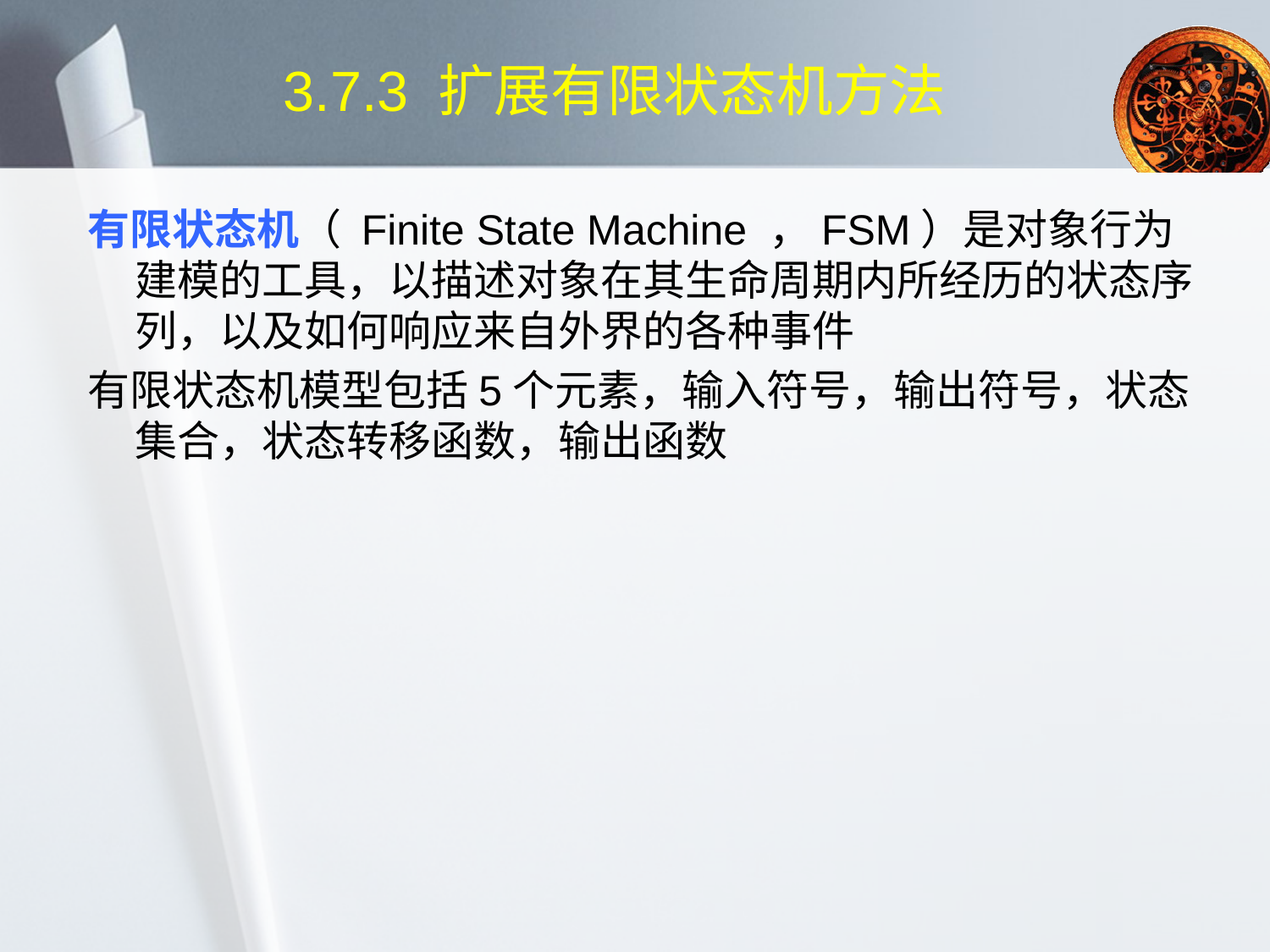

# 3.7.3 扩展有限状态机方法
有限状态机（ Finite State Machine ，FSM）是对象行为建模的工具，以描述对象在其生命周期内所经历的状态序列，以及如何响应来自外界的各种事件
有限状态机模型包括5个元素，输入符号，输出符号，状态集合，状态转移函数，输出函数